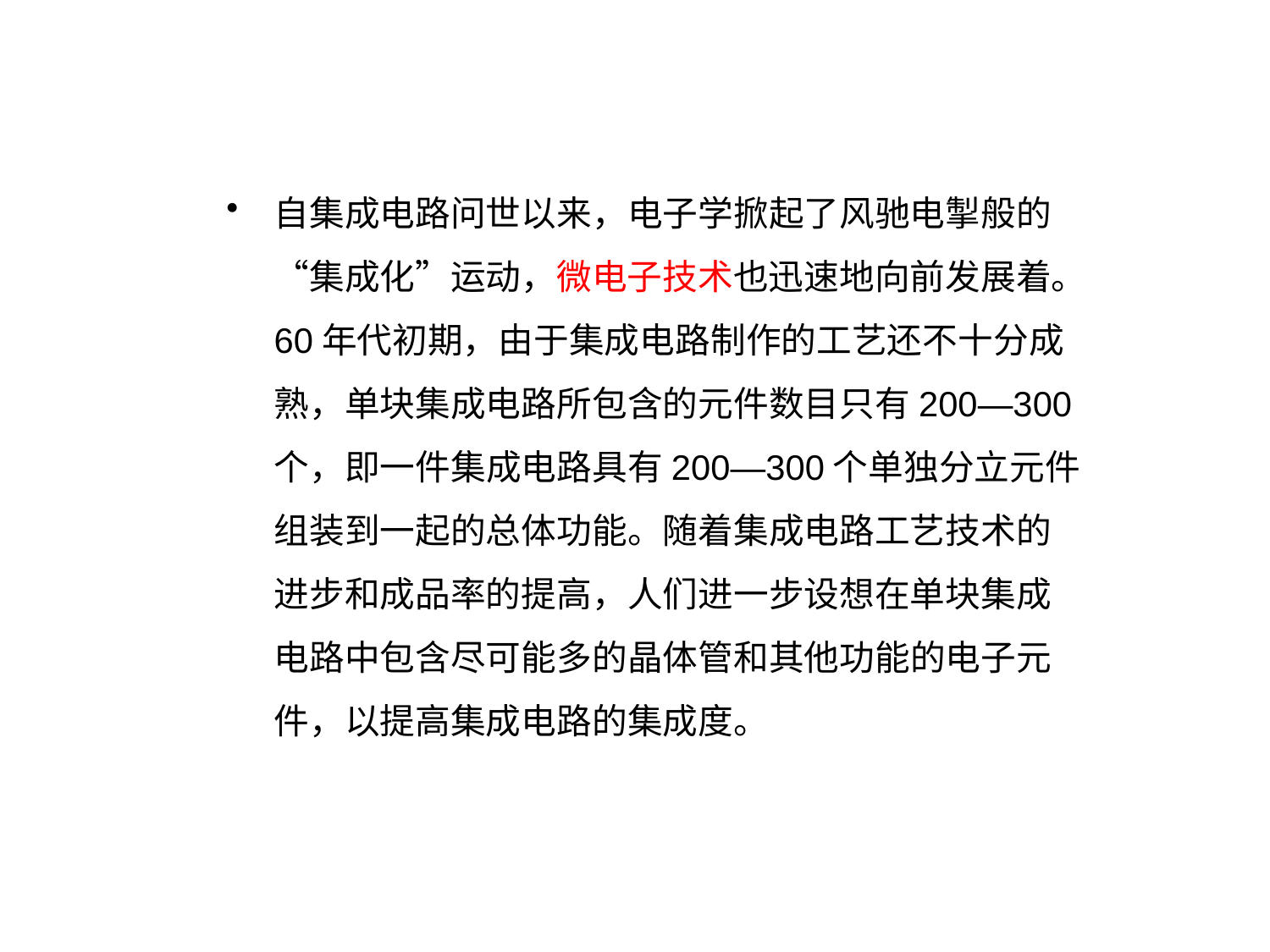

自集成电路问世以来，电子学掀起了风驰电掣般的“集成化”运动，微电子技术也迅速地向前发展着。60年代初期，由于集成电路制作的工艺还不十分成熟，单块集成电路所包含的元件数目只有200—300个，即一件集成电路具有200—300个单独分立元件组装到一起的总体功能。随着集成电路工艺技术的进步和成品率的提高，人们进一步设想在单块集成电路中包含尽可能多的晶体管和其他功能的电子元件，以提高集成电路的集成度。